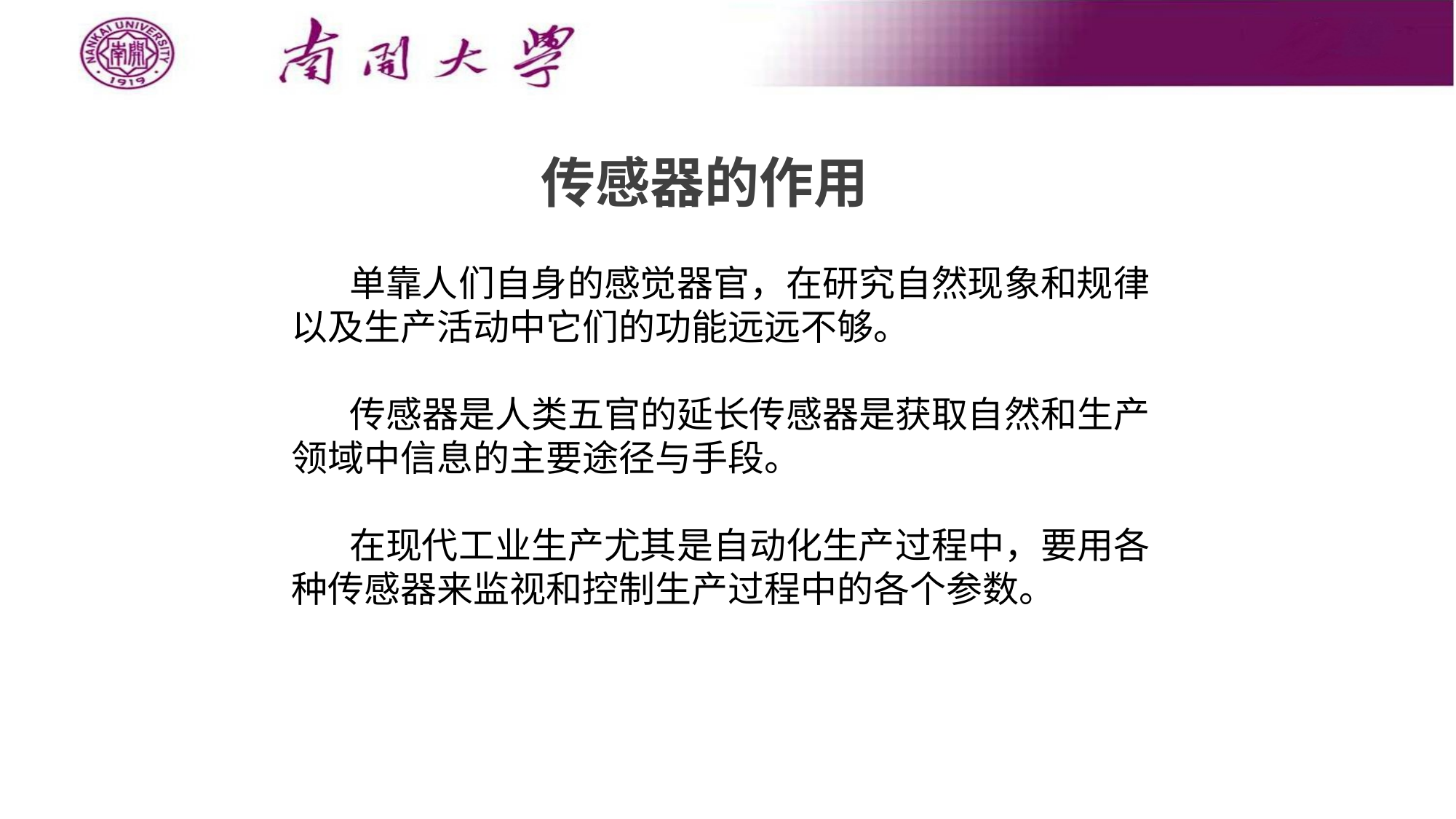

传感器的作用
      单靠人们自身的感觉器官，在研究自然现象和规律以及生产活动中它们的功能远远不够。

      传感器是人类五官的延长传感器是获取自然和生产领域中信息的主要途径与手段。

      在现代工业生产尤其是自动化生产过程中，要用各种传感器来监视和控制生产过程中的各个参数。